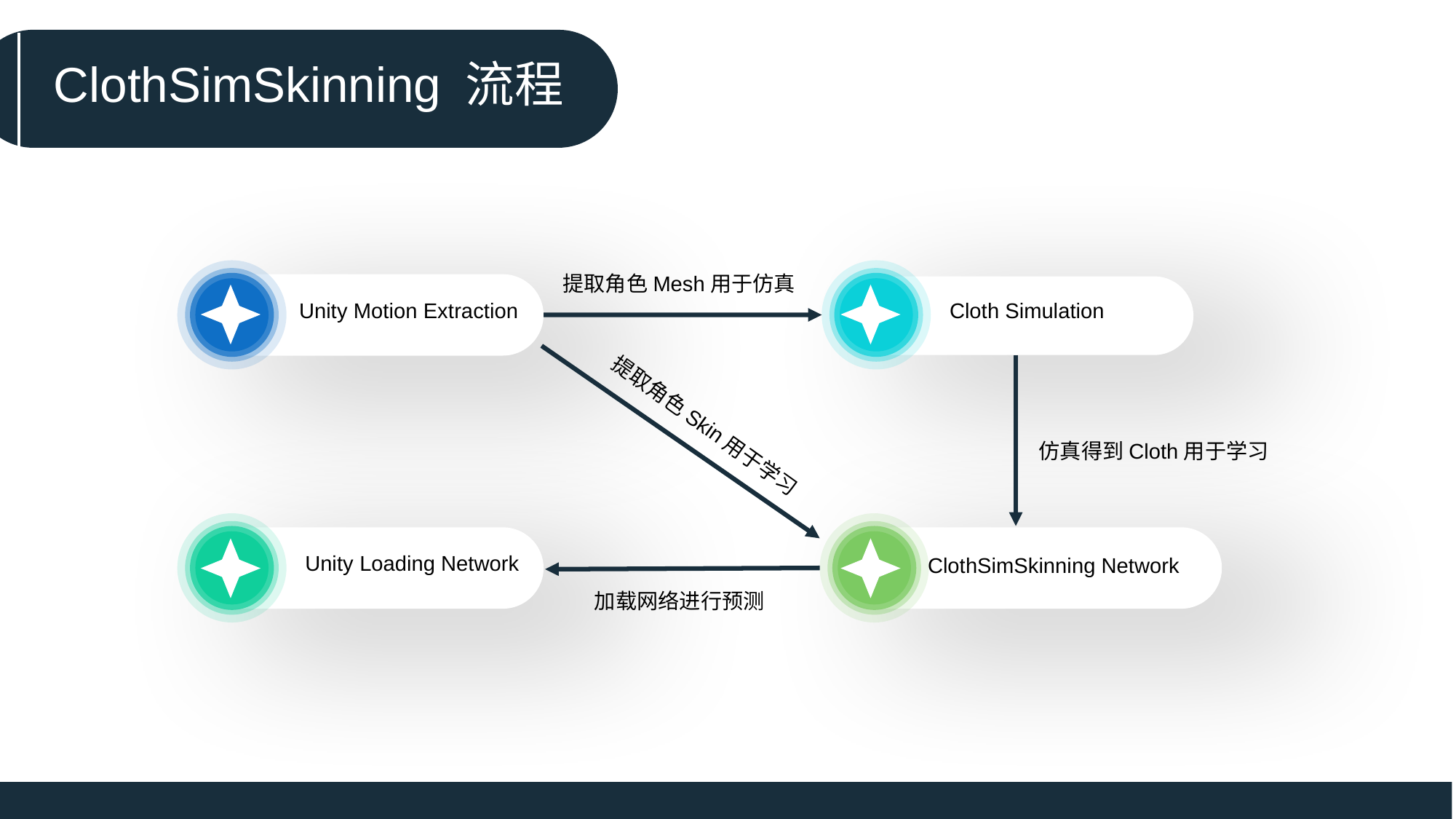

ClothSimSkinning 流程
提取角色Mesh用于仿真

Unity Motion Extraction

 Cloth Simulation

提取角色Skin用于学习
仿真得到Cloth用于学习

 Unity Loading Network

 ClothSimSkinning Network

加载网络进行预测